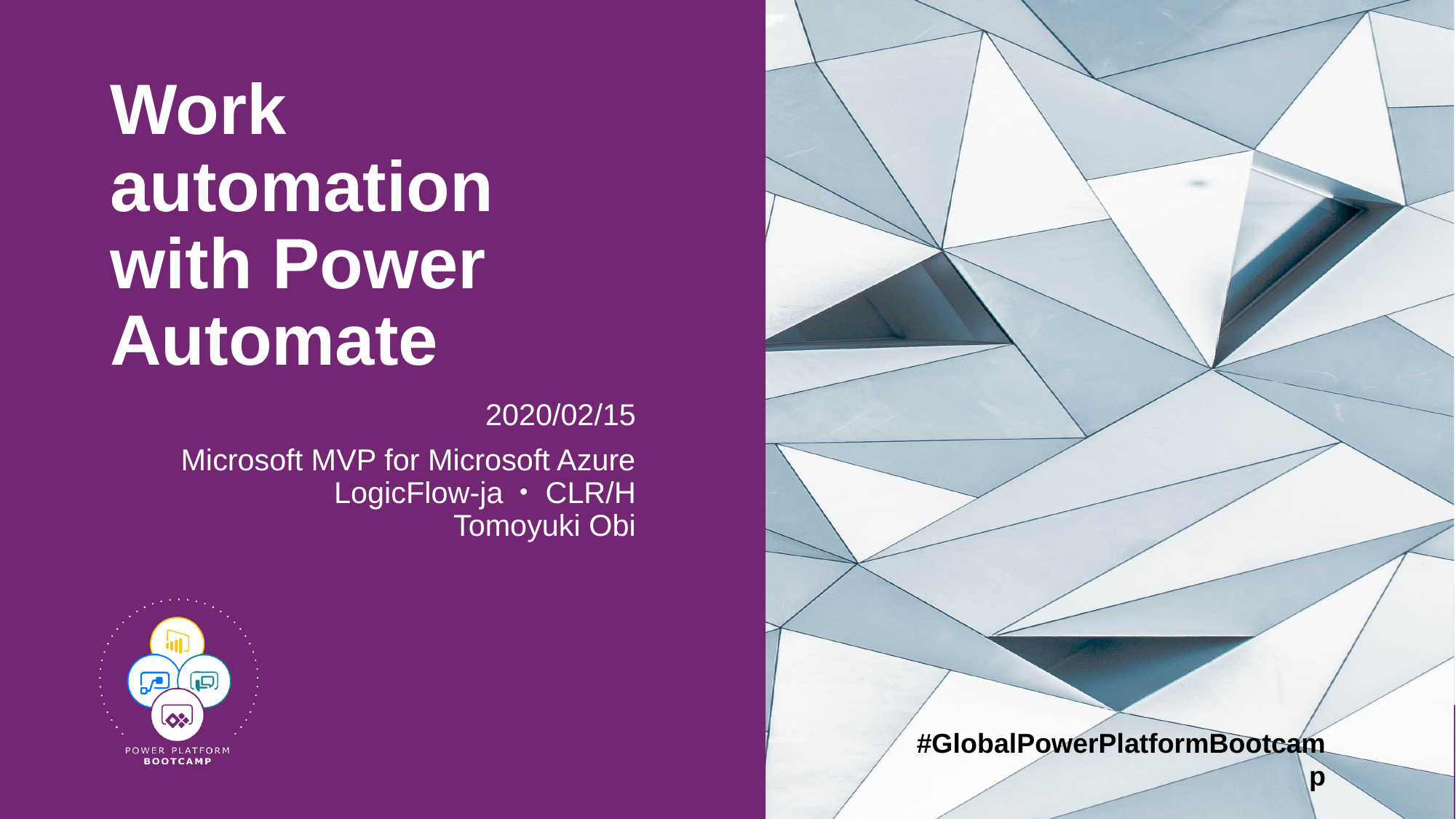

# Work automation with Power Automate
2020/02/15
Microsoft MVP for Microsoft Azure
LogicFlow-ja・CLR/H
Tomoyuki Obi